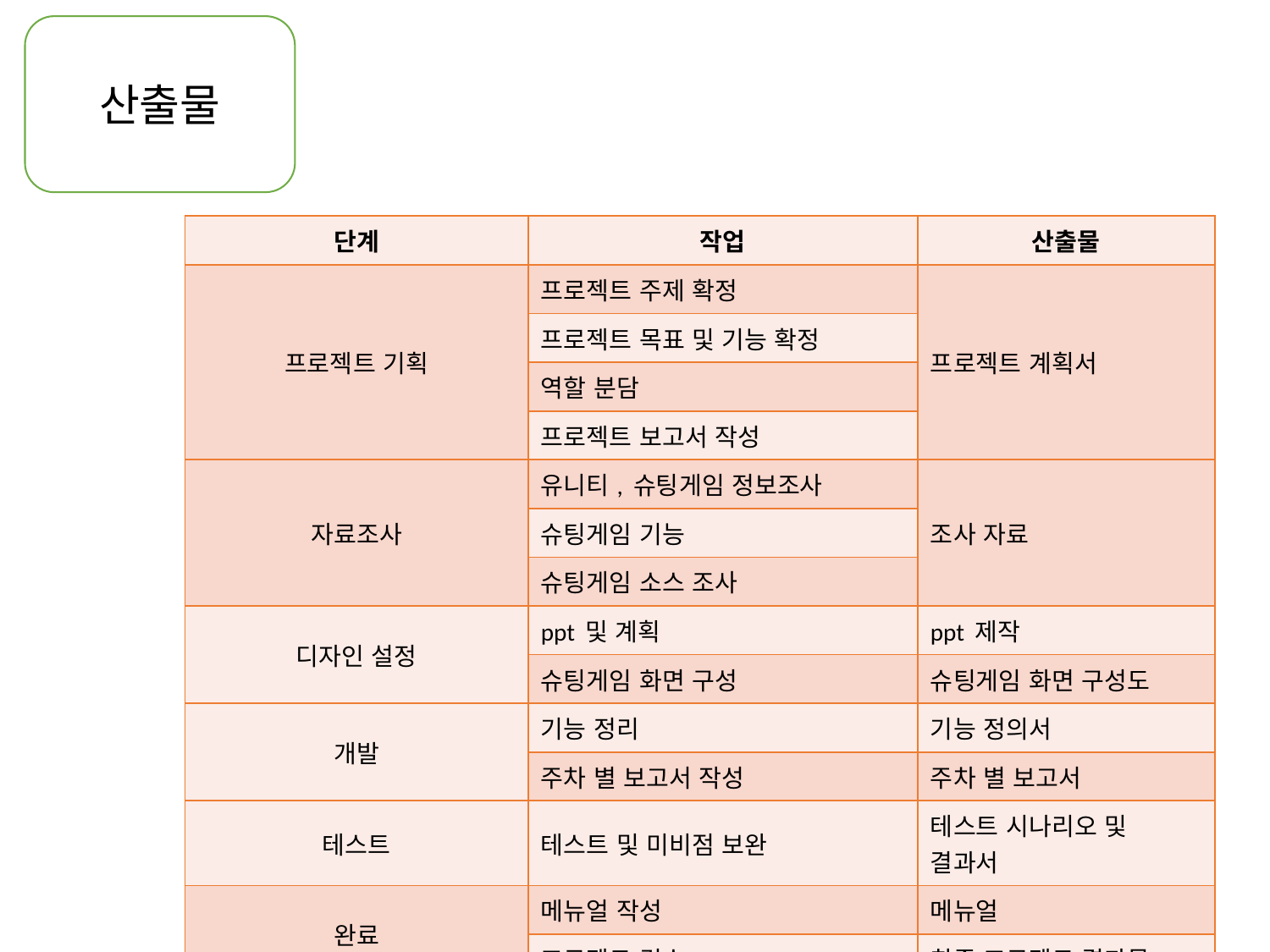

산출물
| 단계 | 작업 | 산출물 |
| --- | --- | --- |
| 프로젝트 기획 | 프로젝트 주제 확정 | 프로젝트 계획서 |
|  | 프로젝트 목표 및 기능 확정 |  |
|  | 역할 분담 |  |
|  | 프로젝트 보고서 작성 |  |
| 자료조사 | 유니티, 슈팅게임 정보조사 | 조사 자료 |
|  | 슈팅게임 기능 |  |
|  | 슈팅게임 소스 조사 |  |
| 디자인 설정 | ppt 및 계획 | ppt 제작 |
|  | 슈팅게임 화면 구성 | 슈팅게임 화면 구성도 |
| 개발 | 기능 정리 | 기능 정의서 |
|  | 주차 별 보고서 작성 | 주차 별 보고서 |
| 테스트 | 테스트 및 미비점 보완 | 테스트 시나리오 및 결과서 |
| 완료 | 메뉴얼 작성 | 메뉴얼 |
|  | 프로젝트 검수 | 최종 프로젝트 결과물 |